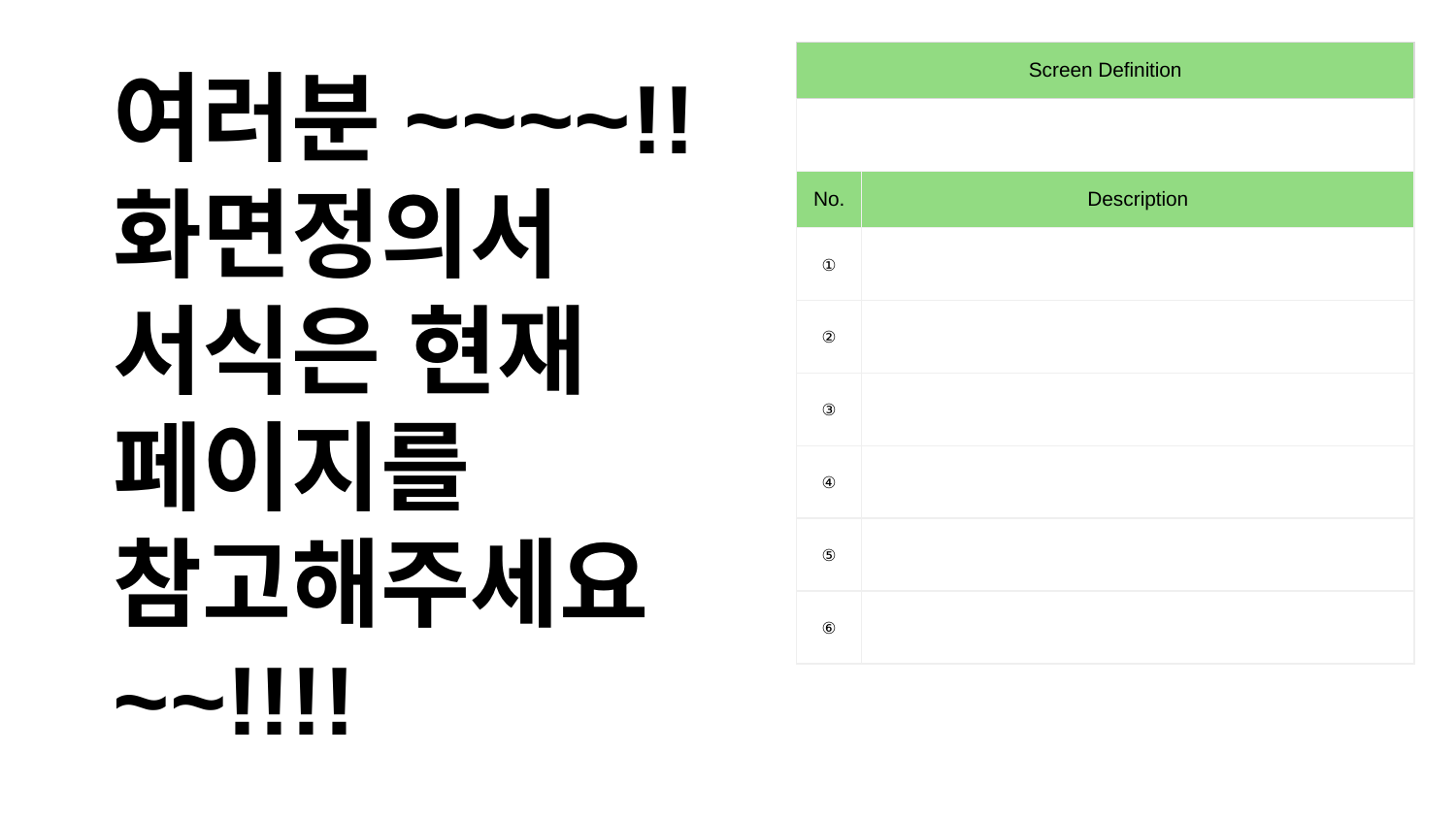

여러분~~~~!!
화면정의서 서식은 현재 페이지를 참고해주세요~~!!!!

| Screen Definition |  |
| --- | --- |
|  |  |
| No. | Description |
| ① |  |
| ② |  |
| ③ |  |
| ④ |  |
| ⑤ |  |
| ⑥ |  |